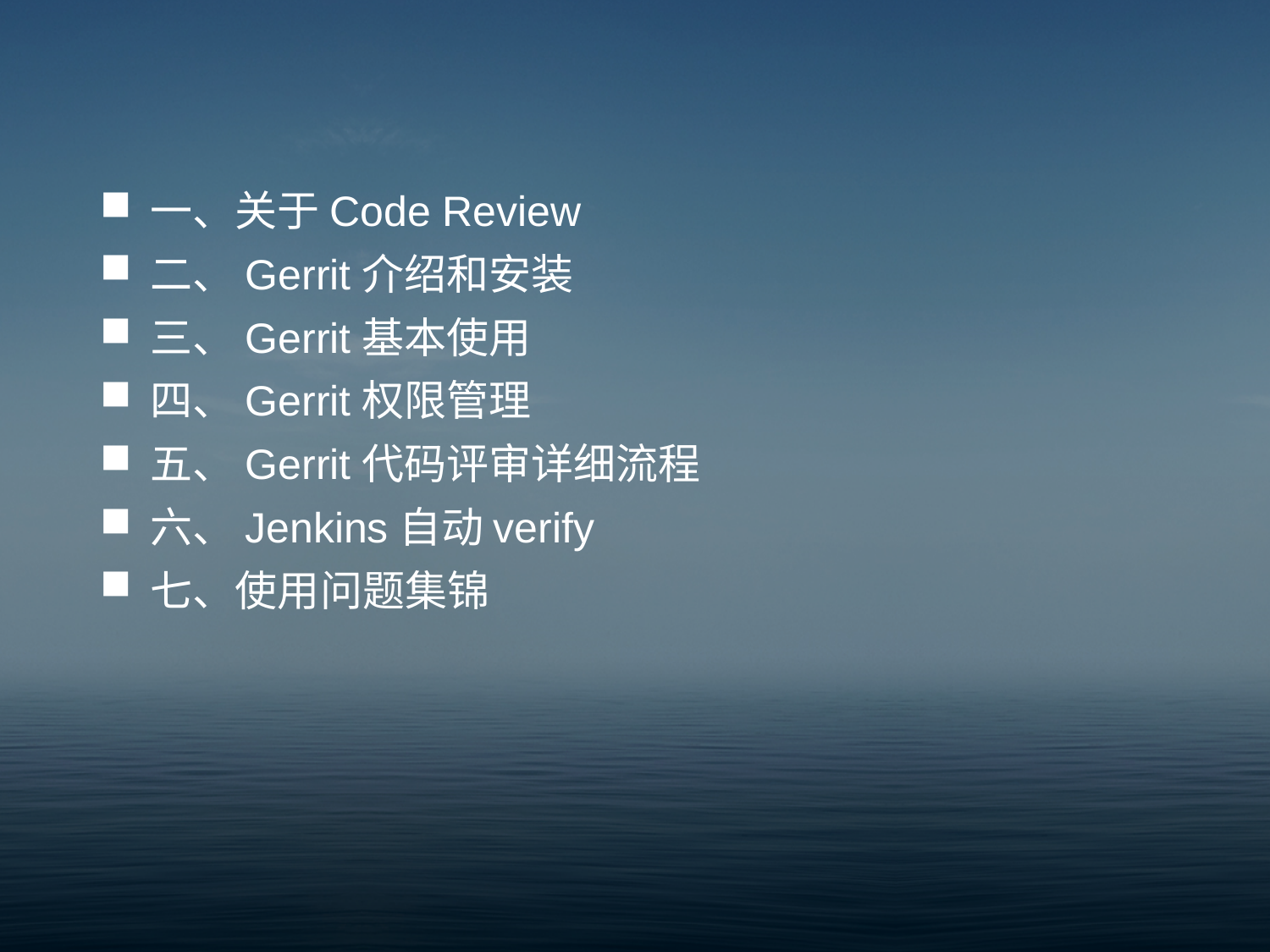

#
一、关于Code Review
二、Gerrit介绍和安装
三、Gerrit基本使用
四、Gerrit权限管理
五、Gerrit代码评审详细流程
六、Jenkins自动verify
七、使用问题集锦